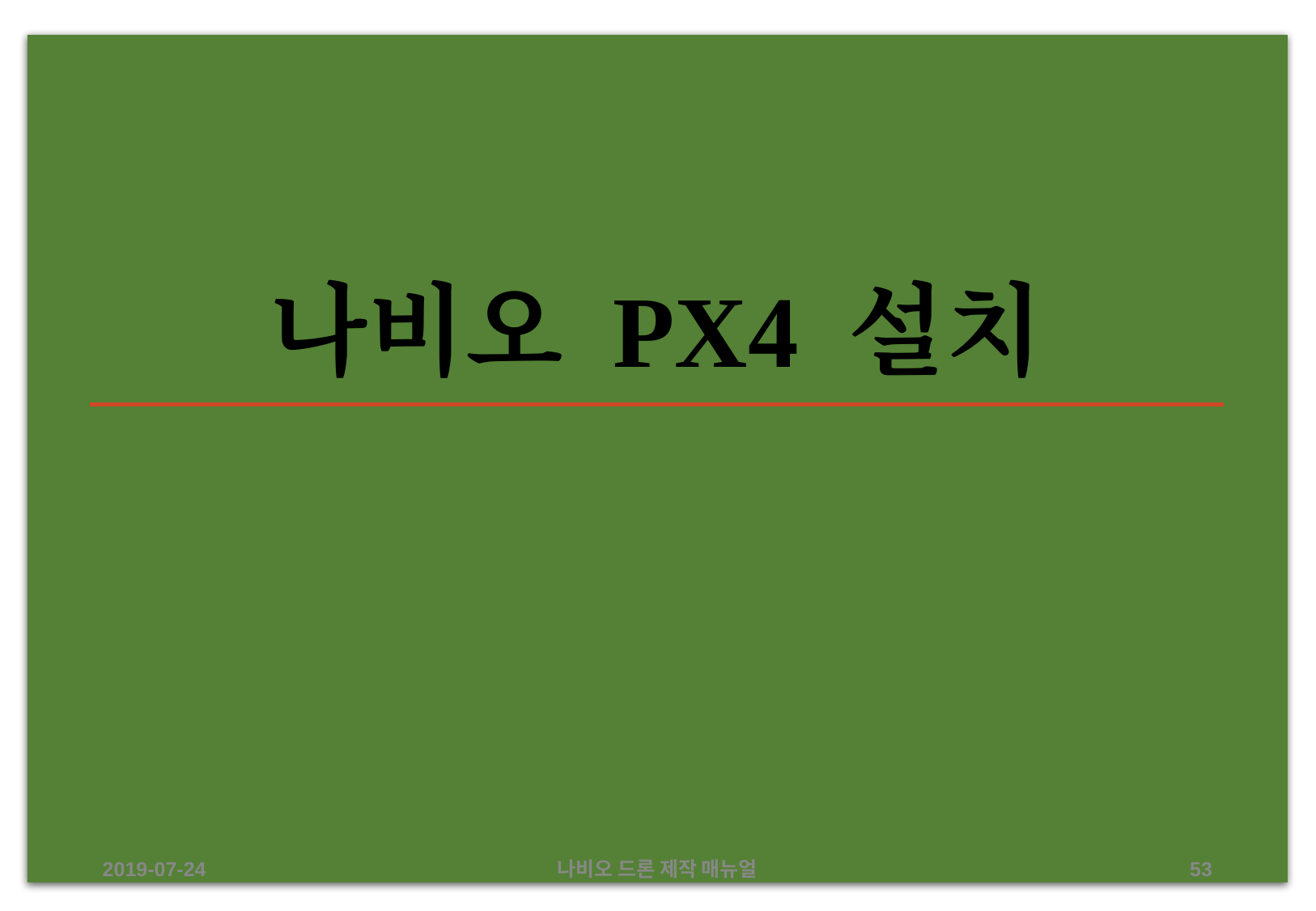

# 나비오 PX4 설치

2019-07-24
나비오 드론 제작 매뉴얼
53